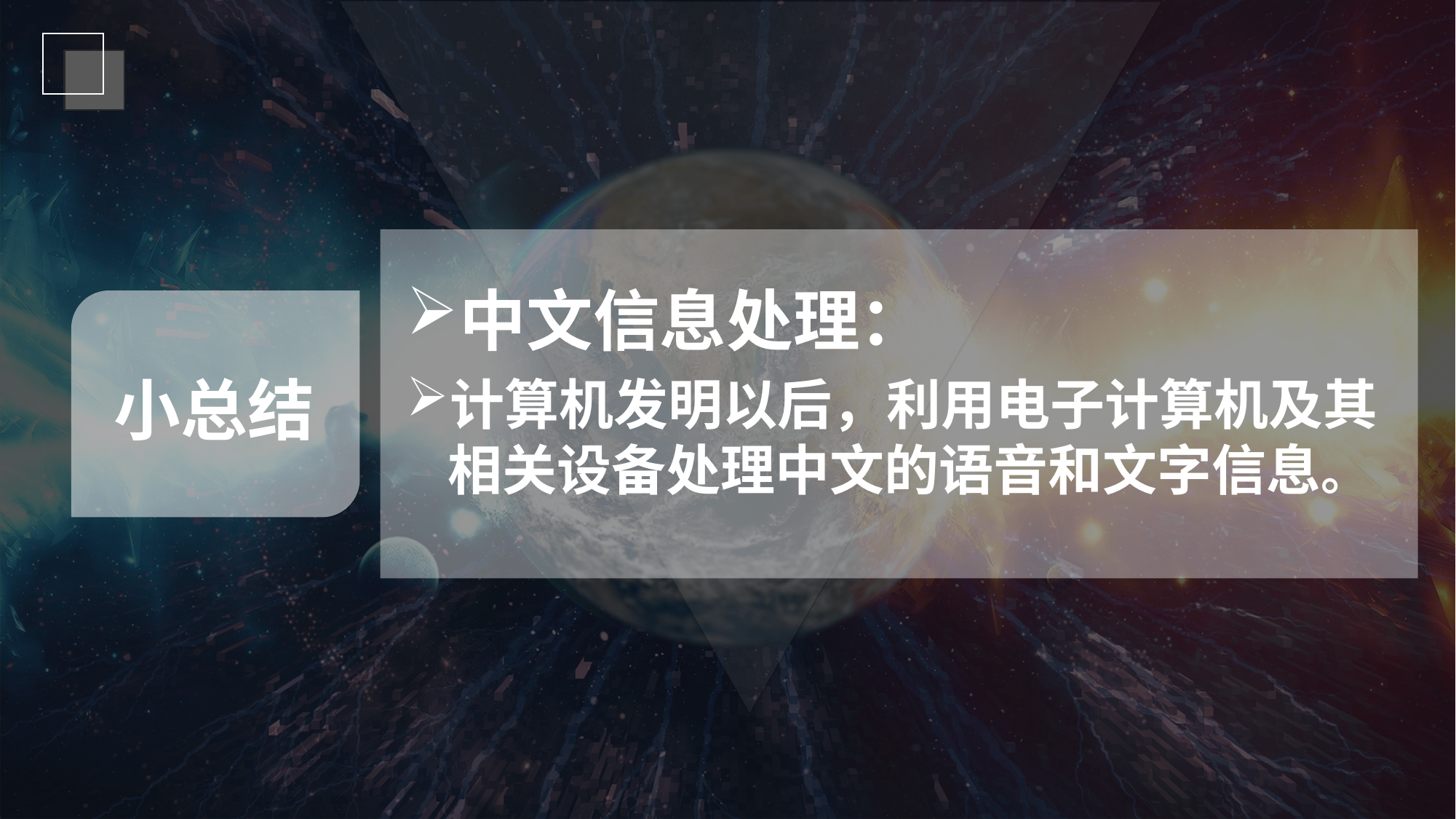

中文信息处理：
计算机发明以后，利用电子计算机及其相关设备处理中文的语音和文字信息。

小总结